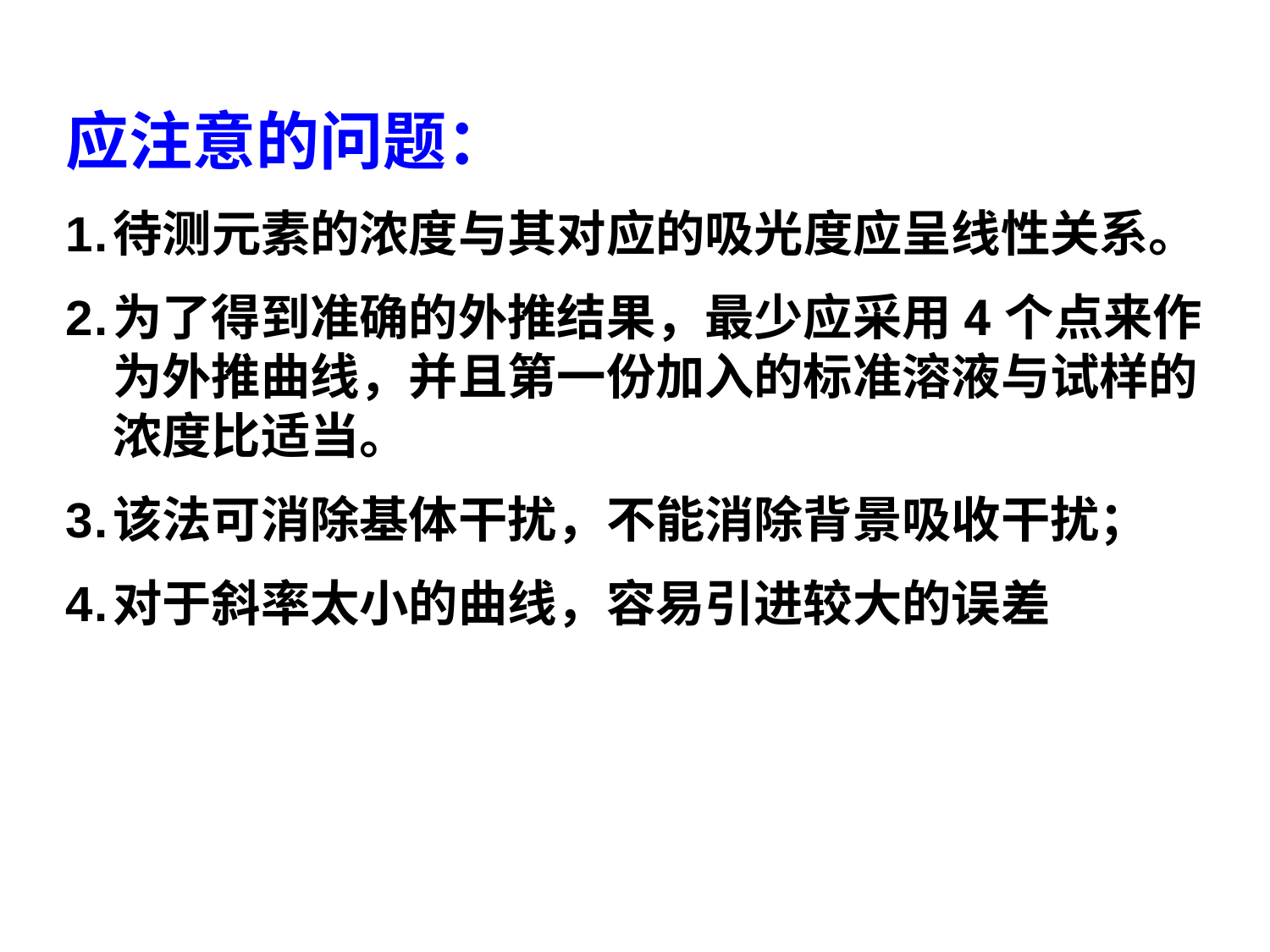

应注意的问题：
待测元素的浓度与其对应的吸光度应呈线性关系。
为了得到准确的外推结果，最少应采用4个点来作为外推曲线，并且第一份加入的标准溶液与试样的浓度比适当。
该法可消除基体干扰，不能消除背景吸收干扰；
对于斜率太小的曲线，容易引进较大的误差